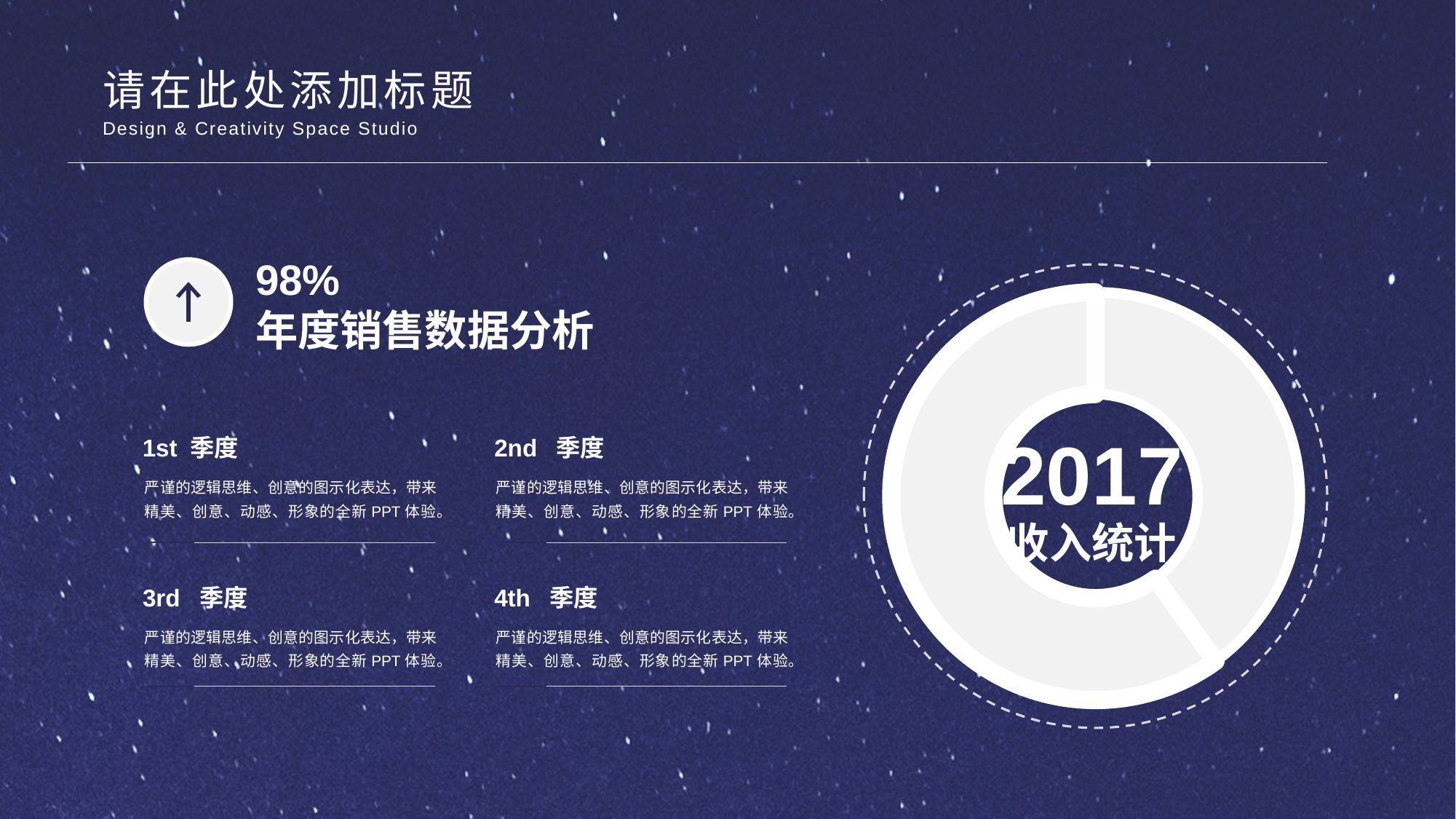

请在此处添加标题
Design & Creativity Space Studio
98%
年度销售数据分析

### Chart

| Category | 销售额 |
|---|---|
| 辅助 | 0.4 |
| 数据 | 0.6 |
2017
1st 季度
2nd  季度
严谨的逻辑思维、创意的图示化表达，带来精美、创意、动感、形象的全新PPT体验。
严谨的逻辑思维、创意的图示化表达，带来精美、创意、动感、形象的全新PPT体验。
收入统计
3rd  季度
4th  季度
严谨的逻辑思维、创意的图示化表达，带来精美、创意、动感、形象的全新PPT体验。
严谨的逻辑思维、创意的图示化表达，带来精美、创意、动感、形象的全新PPT体验。